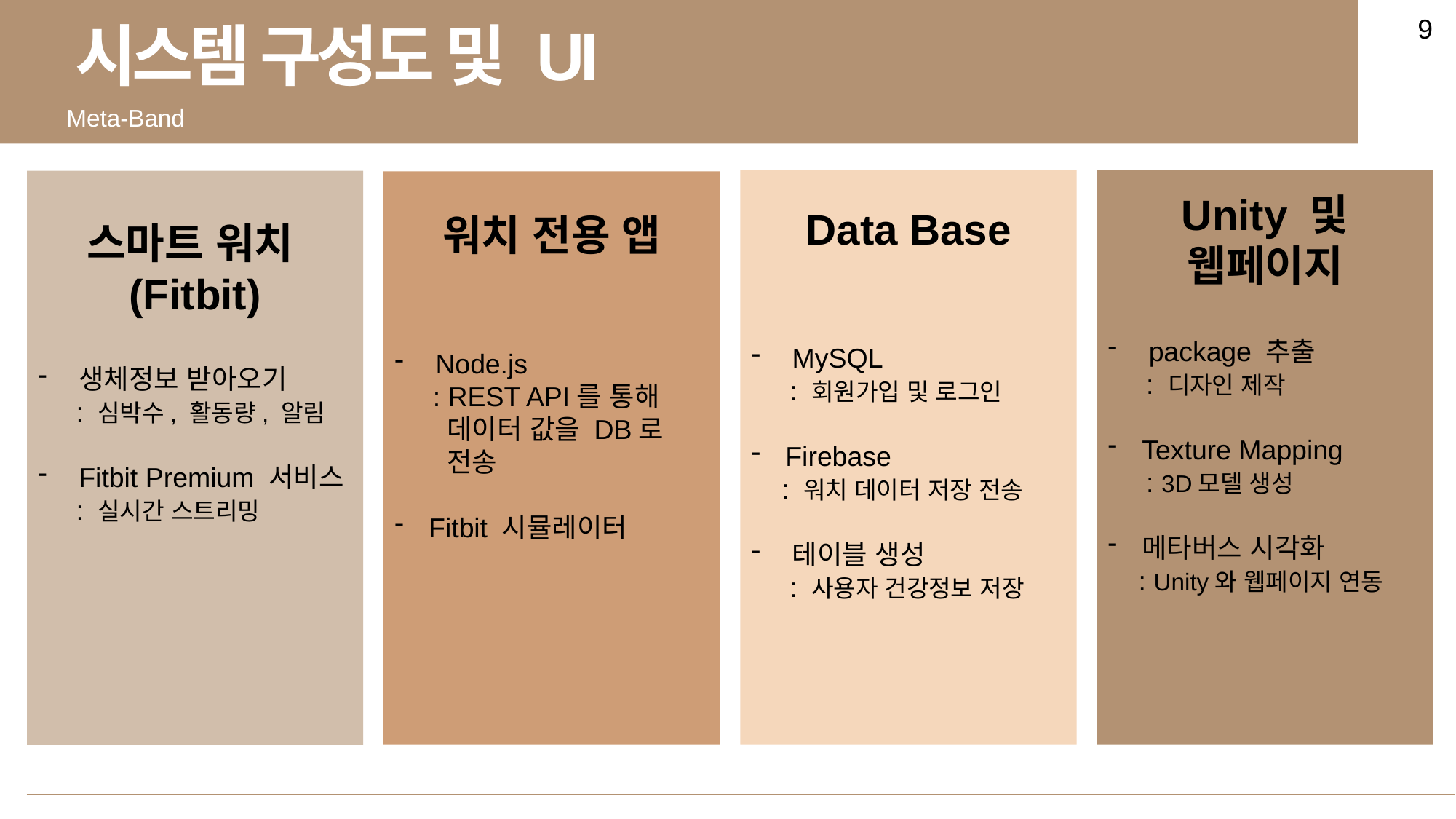

9
시스템 구성도 및 UI
Meta-Band
Data Base

MySQL
     : 회원가입 및 로그인

Firebase
    : 워치 데이터 저장 전송

테이블 생성
     : 사용자 건강정보 저장

Unity 및
웹페이지

package 추출
     : 디자인 제작

Texture Mapping
     : 3D모델 생성

메타버스 시각화
    : Unity와 웹페이지 연동

스마트 워치(Fitbit)

생체정보 받아오기
     : 심박수, 활동량, 알림

Fitbit Premium 서비스
     : 실시간 스트리밍

워치 전용 앱

Node.js
     : REST API를 통해
      데이터 값을 DB로
      전송

Fitbit 시뮬레이터